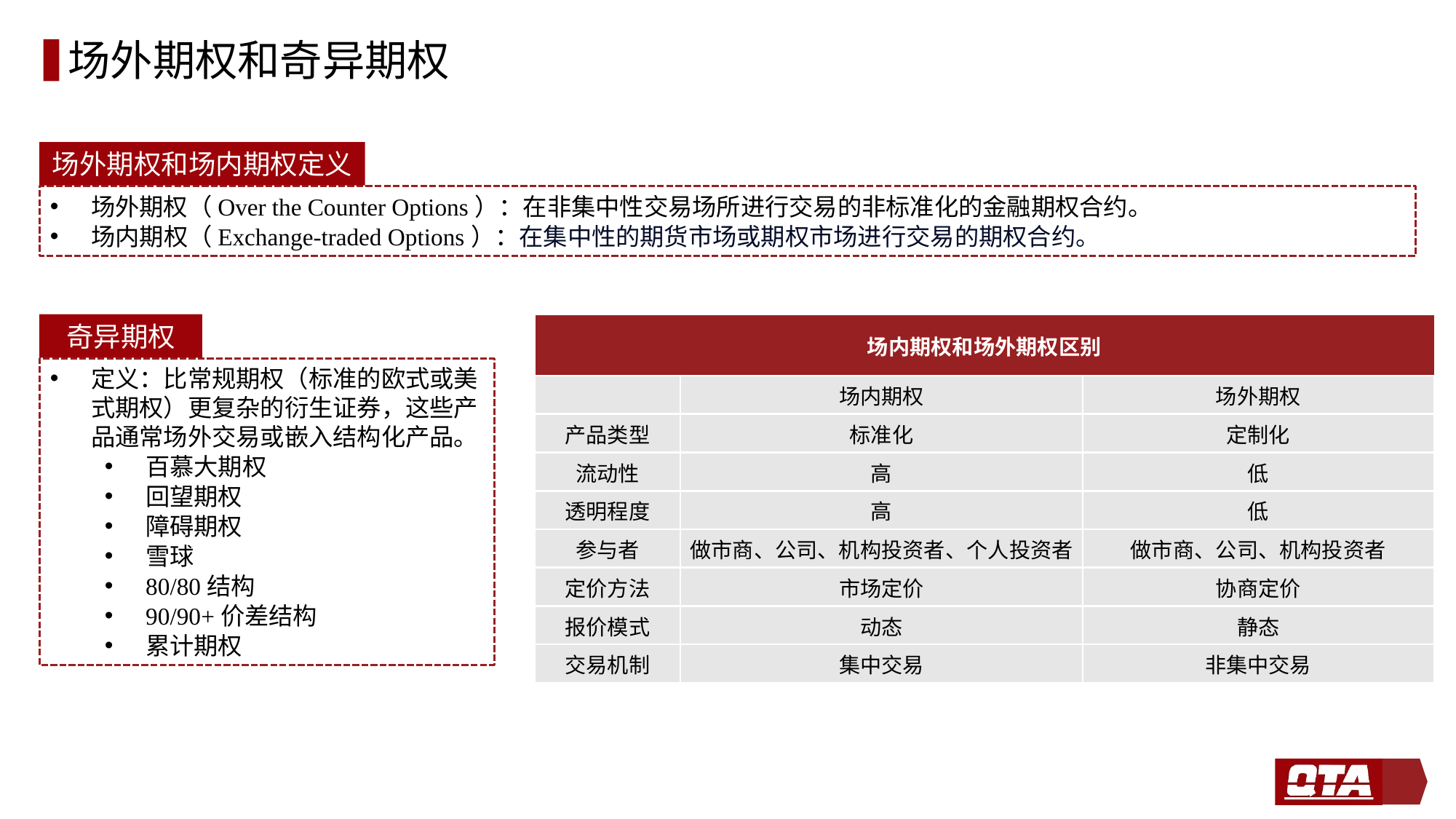

# 场外期权和奇异期权
场外期权和场内期权定义
场外期权（Over the Counter Options）：在非集中性交易场所进行交易的非标准化的金融期权合约。
场内期权（Exchange-traded Options）：在集中性的期货市场或期权市场进行交易的期权合约。
奇异期权
| 场内期权和场外期权区别 |  |  |
| --- | --- | --- |
|  | 场内期权 | 场外期权 |
| 产品类型 | 标准化 | 定制化 |
| 流动性 | 高 | 低 |
| 透明程度 | 高 | 低 |
| 参与者 | 做市商、公司、机构投资者、个人投资者 | 做市商、公司、机构投资者 |
| 定价方法 | 市场定价 | 协商定价 |
| 报价模式 | 动态 | 静态 |
| 交易机制 | 集中交易 | 非集中交易 |
定义：比常规期权（标准的欧式或美式期权）更复杂的衍生证券，这些产品通常场外交易或嵌入结构化产品。
百慕大期权
回望期权
障碍期权
雪球
80/80结构
90/90+价差结构
累计期权